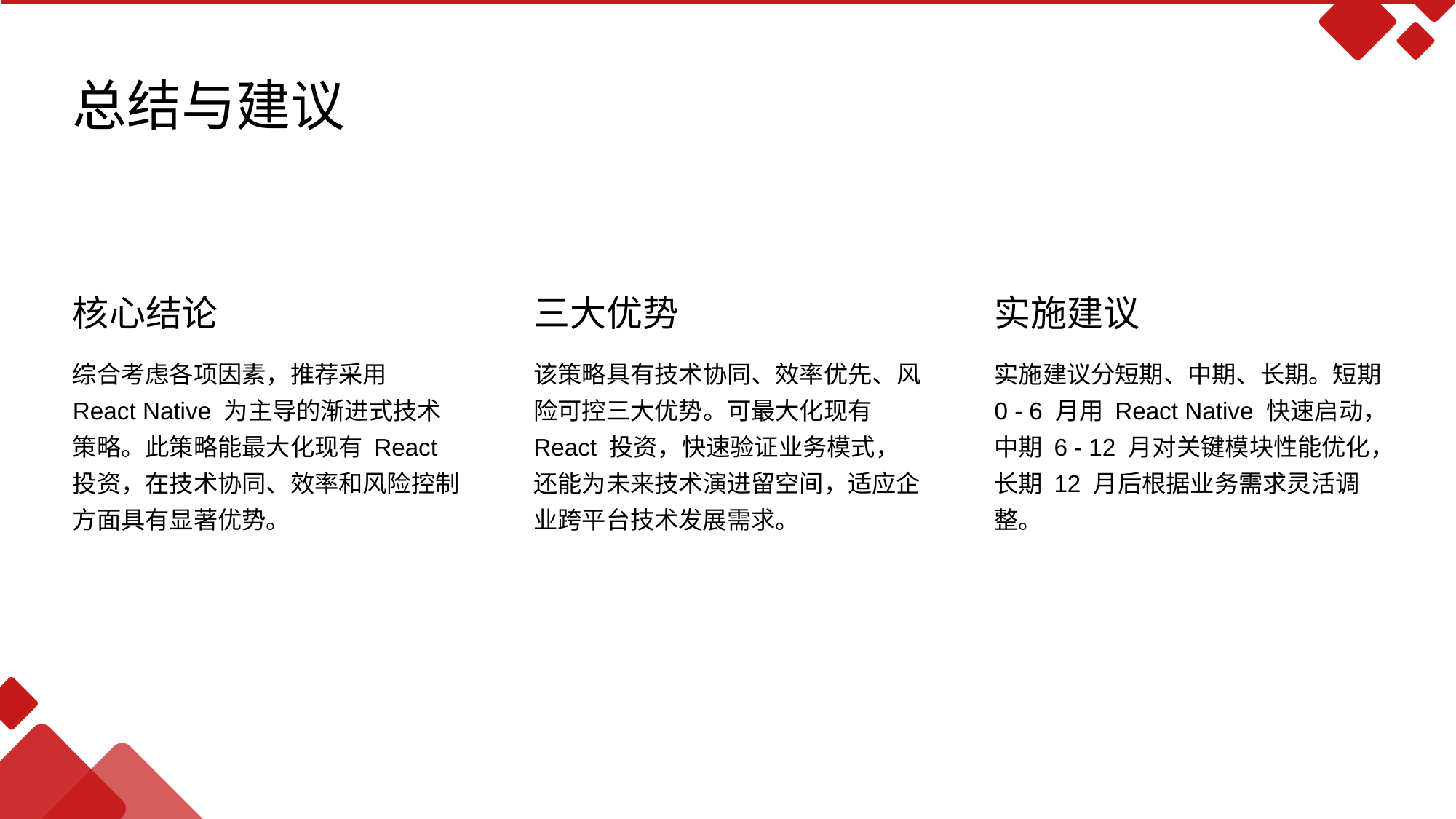

总结与建议
核心结论
三大优势
实施建议
综合考虑各项因素，推荐采用 React Native 为主导的渐进式技术策略。此策略能最大化现有 React 投资，在技术协同、效率和风险控制方面具有显著优势。
该策略具有技术协同、效率优先、风险可控三大优势。可最大化现有 React 投资，快速验证业务模式，还能为未来技术演进留空间，适应企业跨平台技术发展需求。
实施建议分短期、中期、长期。短期 0 - 6 月用 React Native 快速启动，中期 6 - 12 月对关键模块性能优化，长期 12 月后根据业务需求灵活调整。